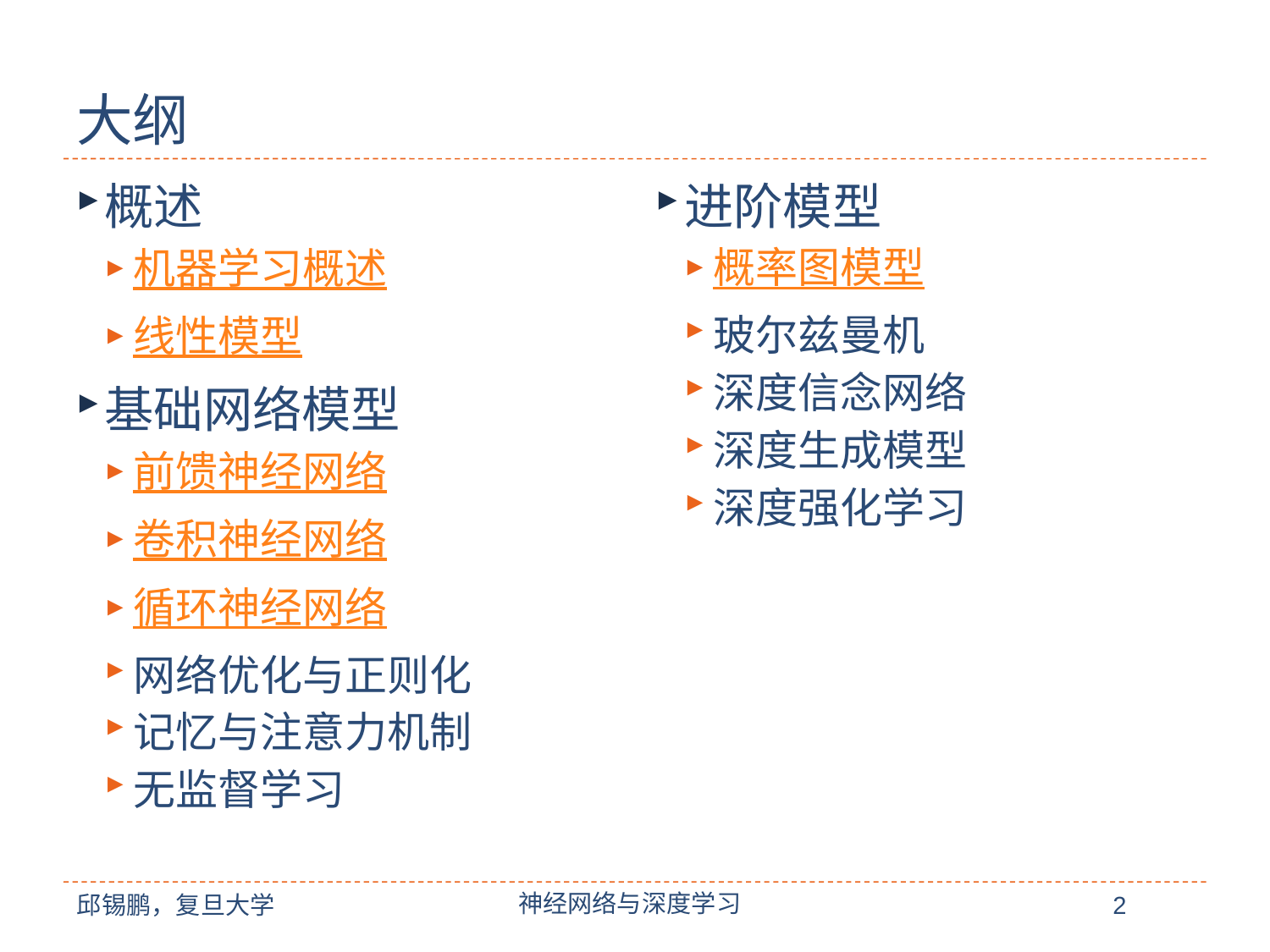

# 大纲
进阶模型
概率图模型
玻尔兹曼机
深度信念网络
深度生成模型
深度强化学习
概述
机器学习概述
线性模型
基础网络模型
前馈神经网络
卷积神经网络
循环神经网络
网络优化与正则化
记忆与注意力机制
无监督学习